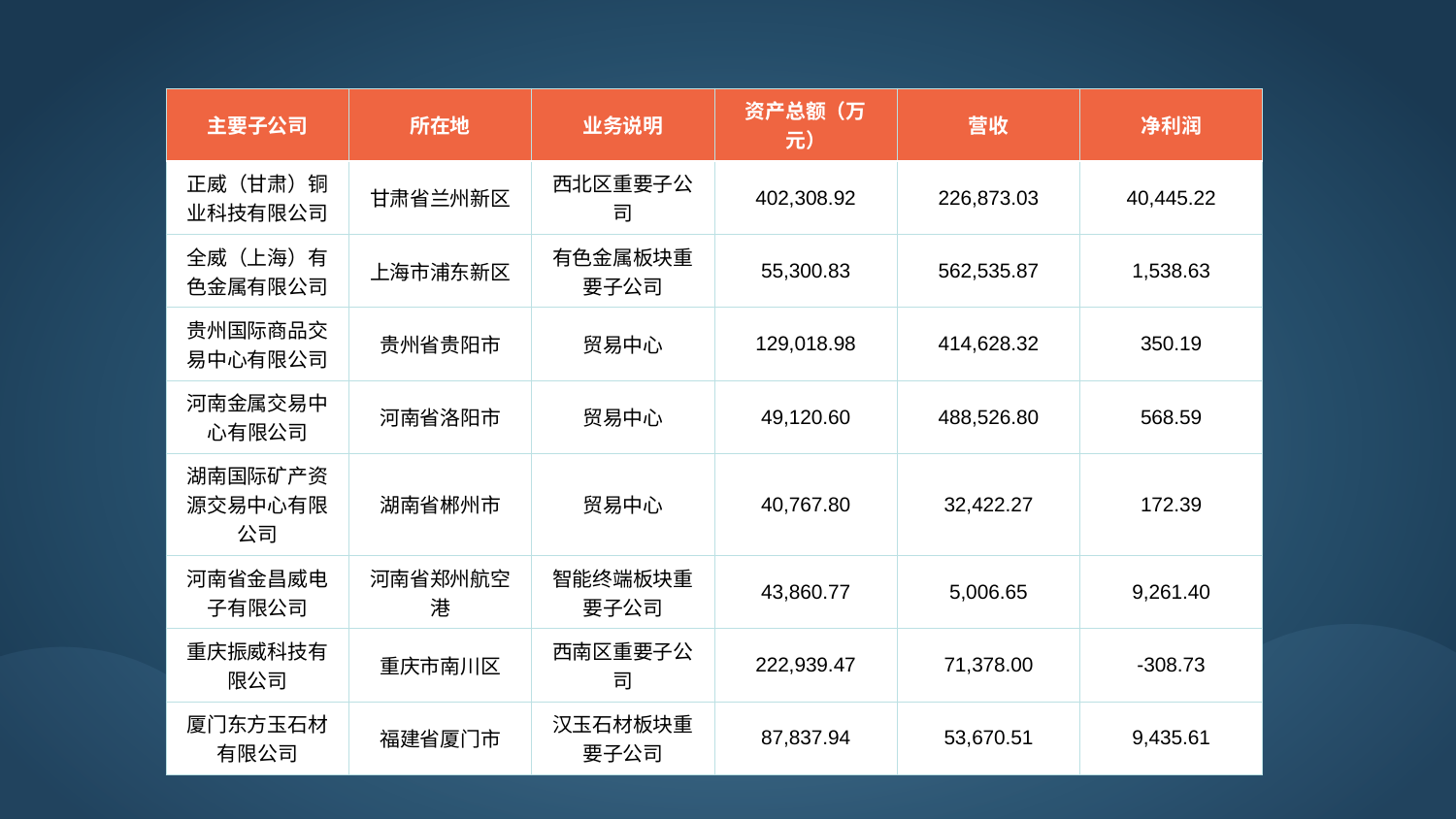

| 主要子公司 | 所在地 | 业务说明 | 资产总额（万元） | 营收 | 净利润 |
| --- | --- | --- | --- | --- | --- |
| 正威（甘肃）铜业科技有限公司 | 甘肃省兰州新区 | 西北区重要子公司 | 402,308.92 | 226,873.03 | 40,445.22 |
| 全威（上海）有色金属有限公司 | 上海市浦东新区 | 有色金属板块重要子公司 | 55,300.83 | 562,535.87 | 1,538.63 |
| 贵州国际商品交易中心有限公司 | 贵州省贵阳市 | 贸易中心 | 129,018.98 | 414,628.32 | 350.19 |
| 河南金属交易中心有限公司 | 河南省洛阳市 | 贸易中心 | 49,120.60 | 488,526.80 | 568.59 |
| 湖南国际矿产资源交易中心有限公司 | 湖南省郴州市 | 贸易中心 | 40,767.80 | 32,422.27 | 172.39 |
| 河南省金昌威电子有限公司 | 河南省郑州航空港 | 智能终端板块重要子公司 | 43,860.77 | 5,006.65 | 9,261.40 |
| 重庆振威科技有限公司 | 重庆市南川区 | 西南区重要子公司 | 222,939.47 | 71,378.00 | -308.73 |
| 厦门东方玉石材有限公司 | 福建省厦门市 | 汉玉石材板块重要子公司 | 87,837.94 | 53,670.51 | 9,435.61 |